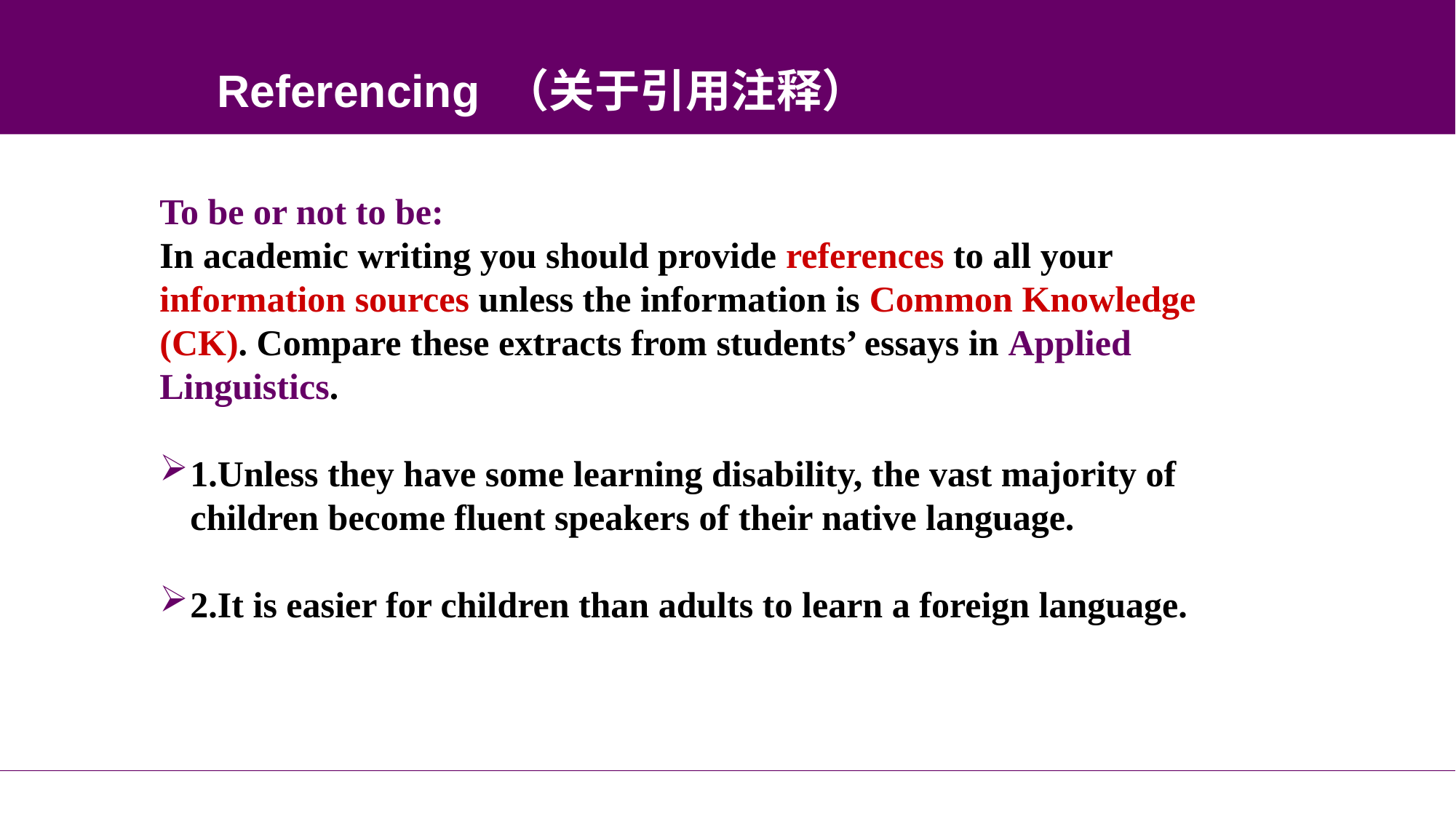

Referencing （关于引用注释）

To be or not to be:
In academic writing you should provide references to all your information sources unless the information is Common Knowledge (CK). Compare these extracts from students’ essays in Applied Linguistics.

1.Unless they have some learning disability, the vast majority of children become fluent speakers of their native language.

2.It is easier for children than adults to learn a foreign language.